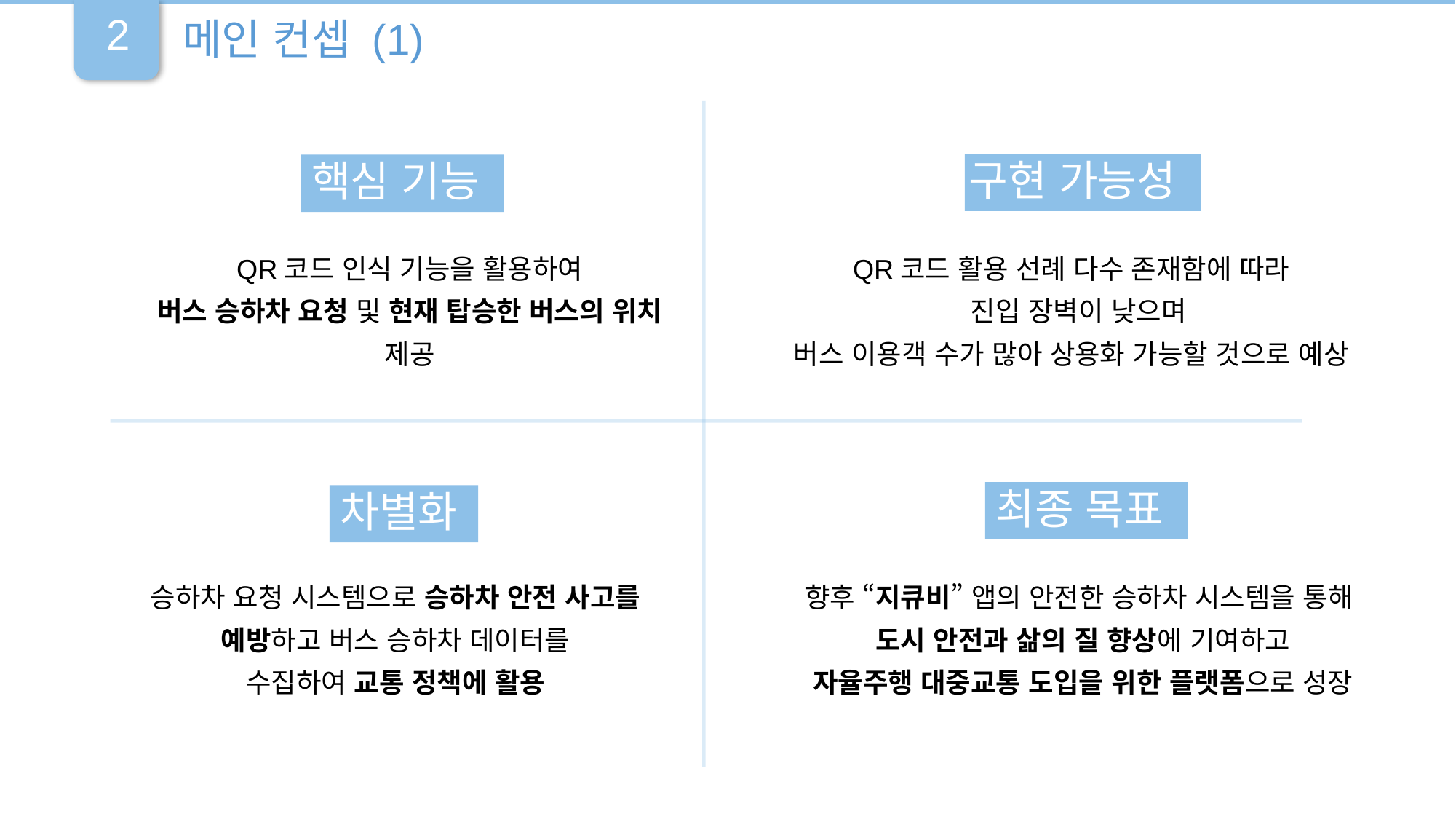

2
메인 컨셉 (1)

구현 가능성
핵심 기능

QR코드 활용 선례 다수 존재함에 따라
 진입 장벽이 낮으며
버스 이용객 수가 많아 상용화 가능할 것으로 예상
QR코드 인식 기능을 활용하여
버스 승하차 요청 및 현재 탑승한 버스의 위치 제공
최종 목표
차별화

승하차 요청 시스템으로 승하차 안전 사고를
예방하고 버스 승하차 데이터를
수집하여 교통 정책에 활용
향후 “지큐비” 앱의 안전한 승하차 시스템을 통해
도시 안전과 삶의 질 향상에 기여하고
자율주행 대중교통 도입을 위한 플랫폼으로 성장